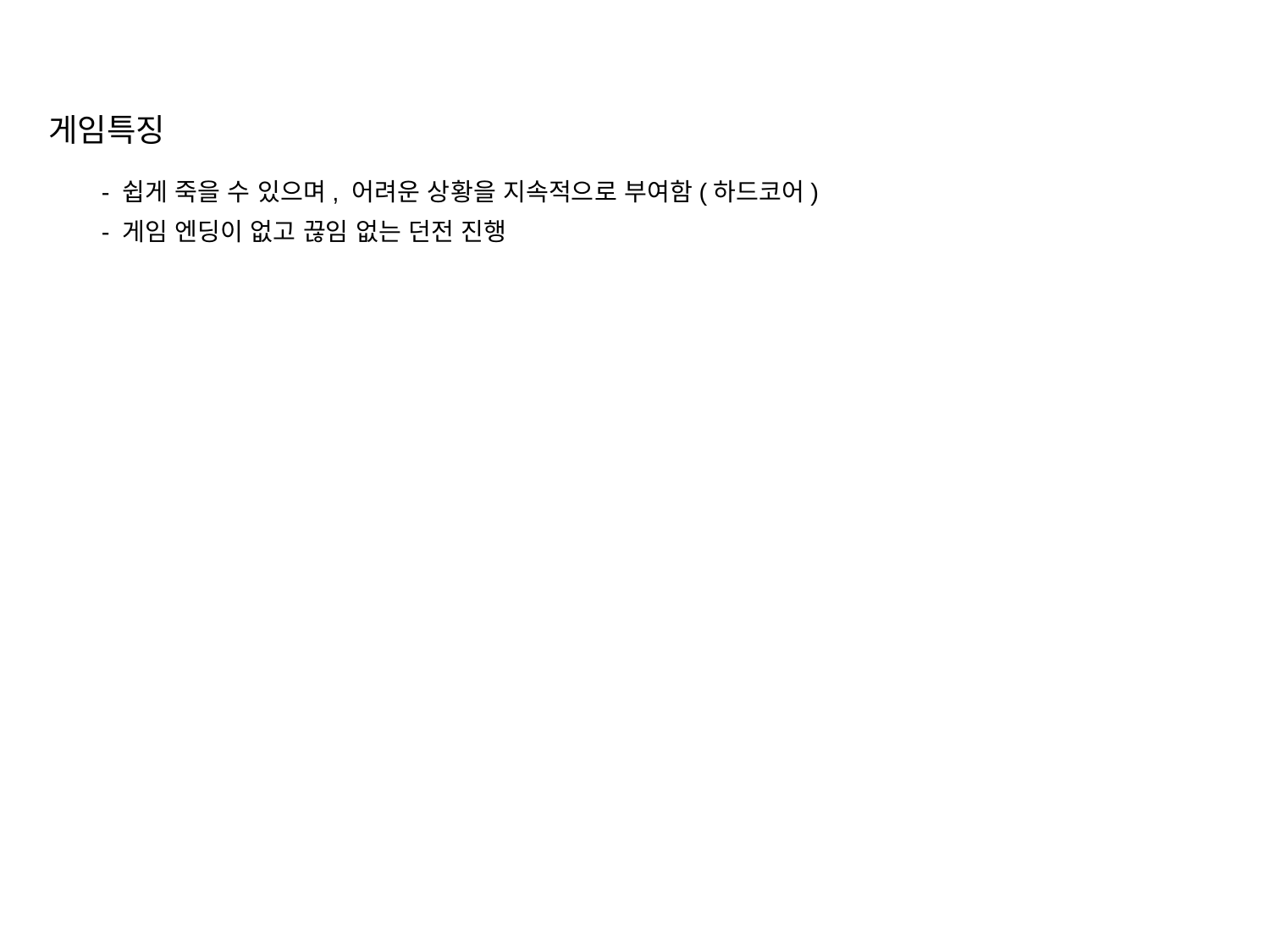

게임특징
- 쉽게 죽을 수 있으며, 어려운 상황을 지속적으로 부여함(하드코어)
- 게임 엔딩이 없고 끊임 없는 던전 진행